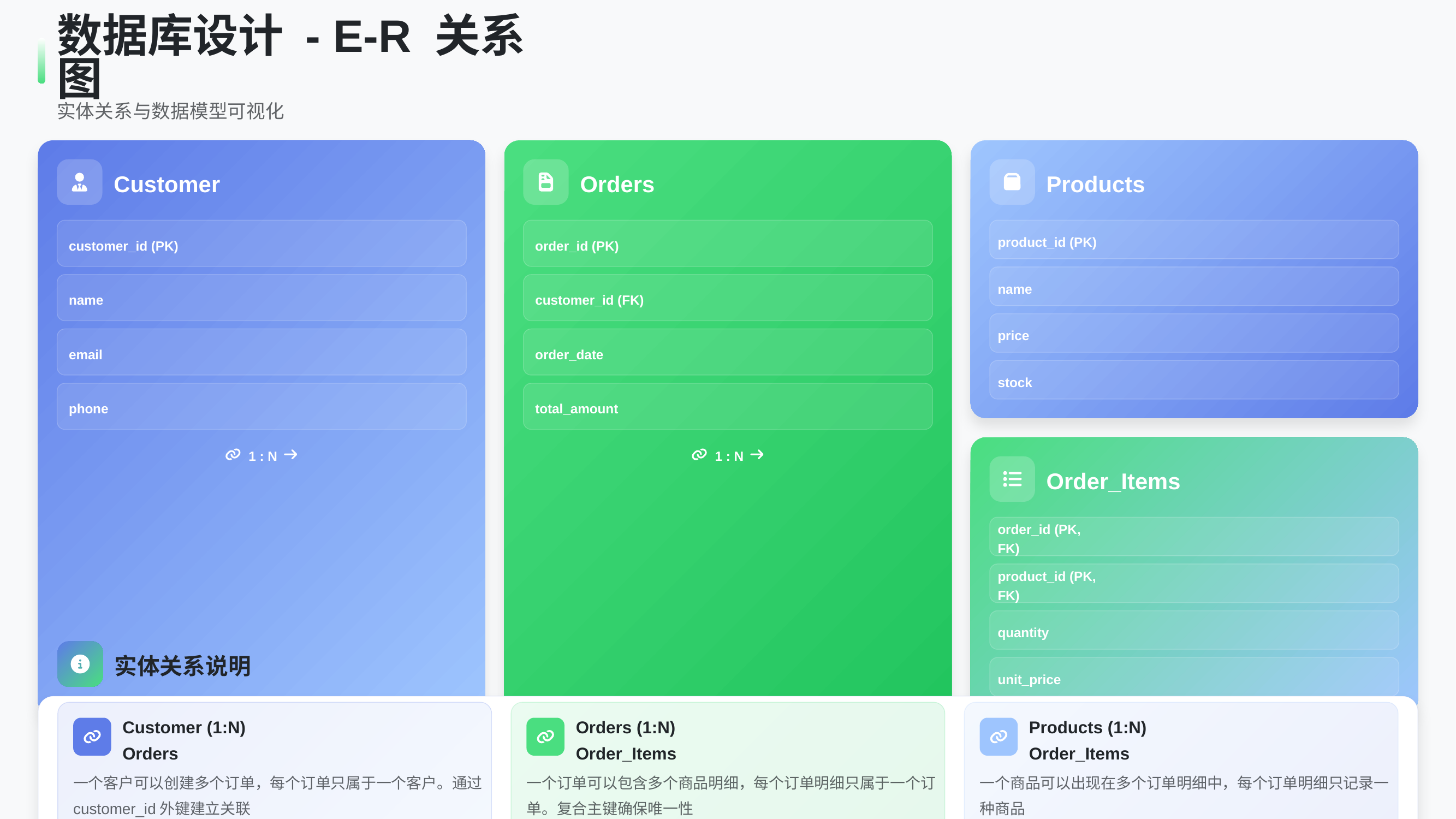

数据库设计 - E-R 关系图
实体关系与数据模型可视化

Customer
Orders
Products

product_id (PK)
customer_id (PK)
order_id (PK)

name
name
customer_id (FK)

price

email
order_date

stock

phone
total_amount

1 : N
1 : N

Order_Items

order_id (PK, FK)

product_id (PK, FK)

quantity

实体关系说明

unit_price

Customer (1:N) Orders
Orders (1:N) Order_Items
Products (1:N) Order_Items

一个客户可以创建多个订单，每个订单只属于一个客户。通过customer_id外键建立关联
一个订单可以包含多个商品明细，每个订单明细只属于一个订单。复合主键确保唯一性
一个商品可以出现在多个订单明细中，每个订单明细只记录一种商品